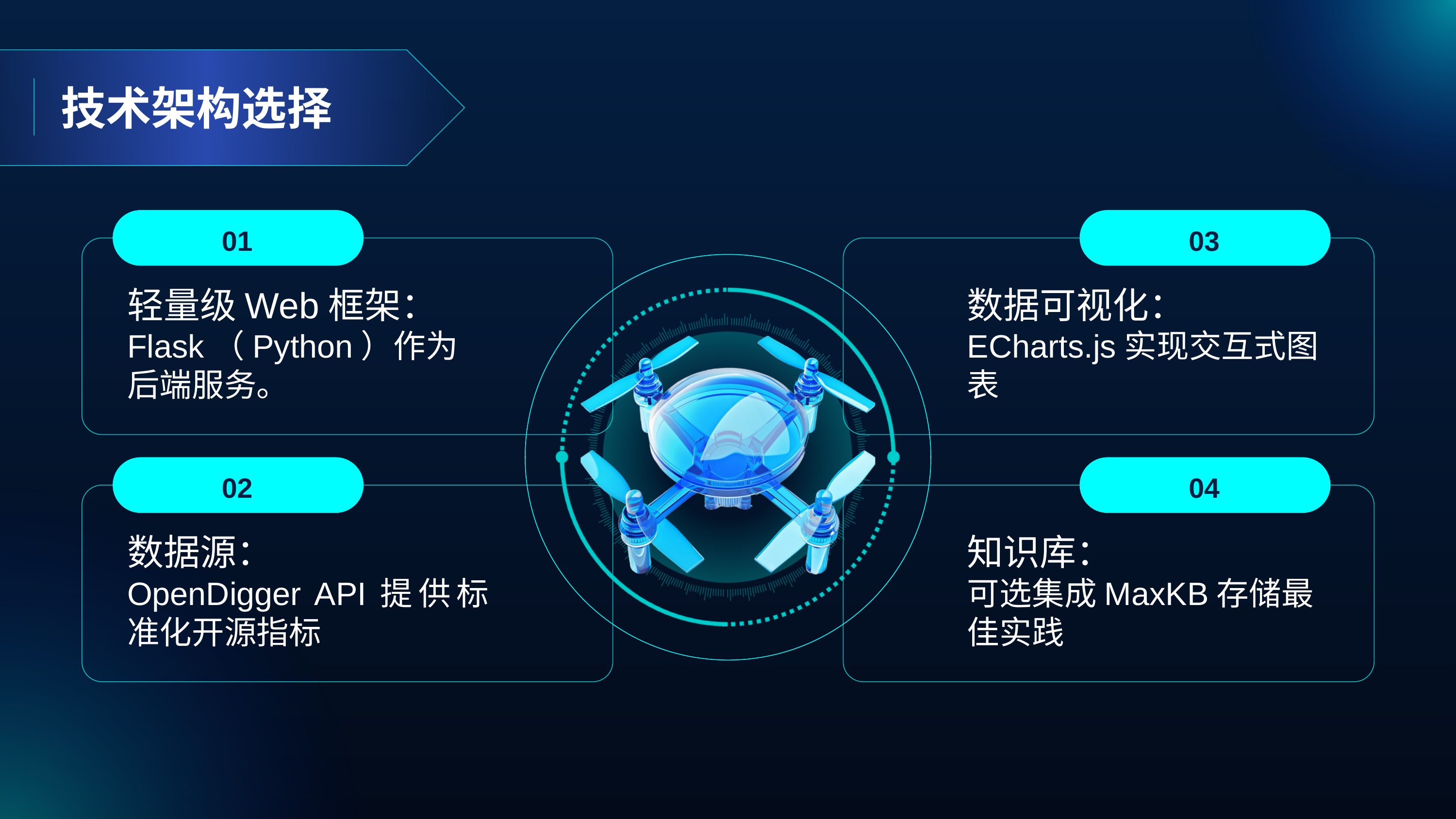

技术架构选择

01
03

轻量级Web框架：
Flask（Python）作为后端服务。
数据可视化：ECharts.js实现交互式图表

02
04

数据源：
OpenDigger API提供标准化开源指标
知识库：
可选集成MaxKB存储最佳实践